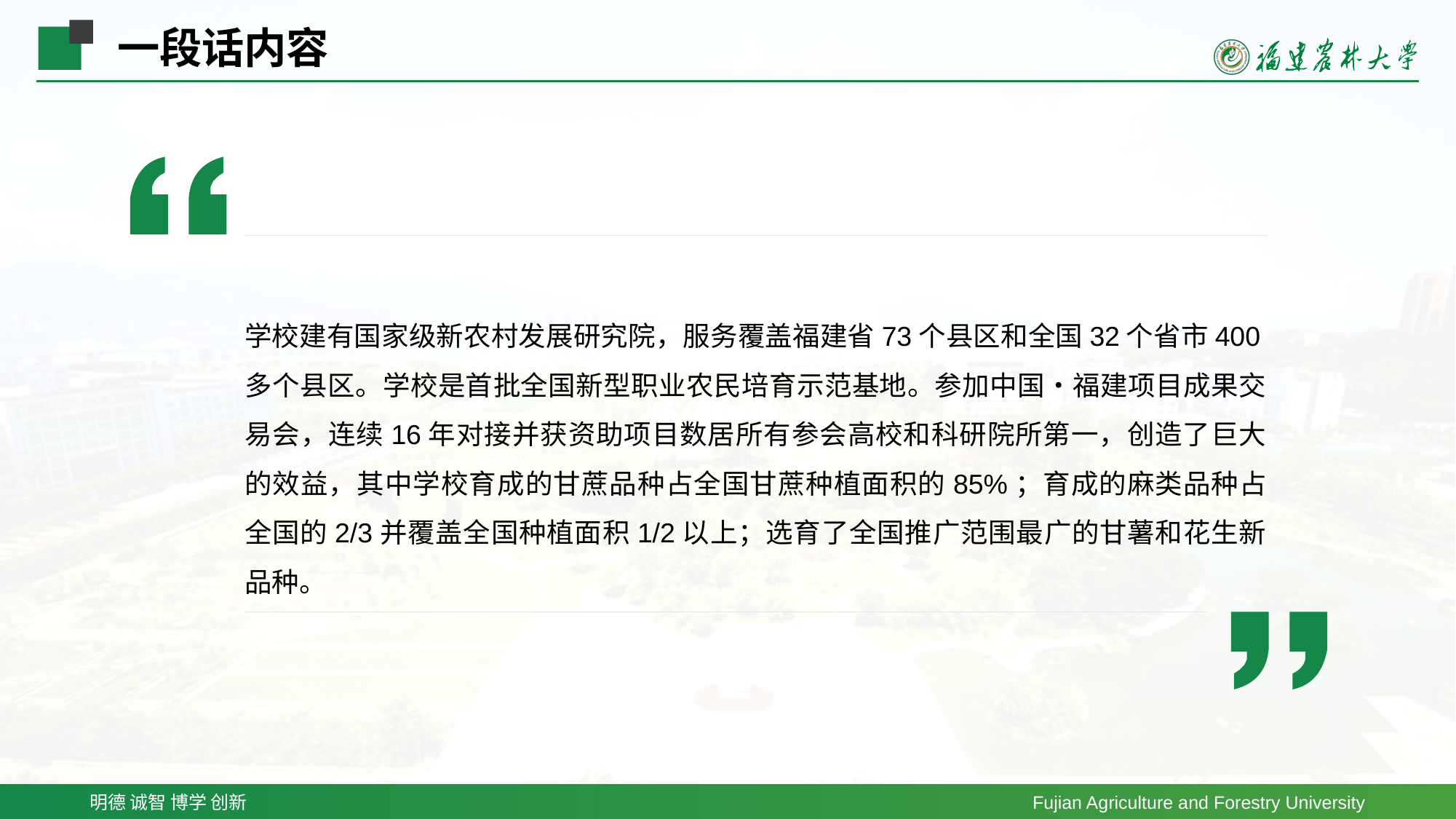

一段话内容

学校建有国家级新农村发展研究院，服务覆盖福建省73个县区和全国32个省市400多个县区。学校是首批全国新型职业农民培育示范基地。参加中国•福建项目成果交易会，连续16年对接并获资助项目数居所有参会高校和科研院所第一，创造了巨大的效益，其中学校育成的甘蔗品种占全国甘蔗种植面积的85%；育成的麻类品种占全国的2/3并覆盖全国种植面积1/2以上；选育了全国推广范围最广的甘薯和花生新品种。